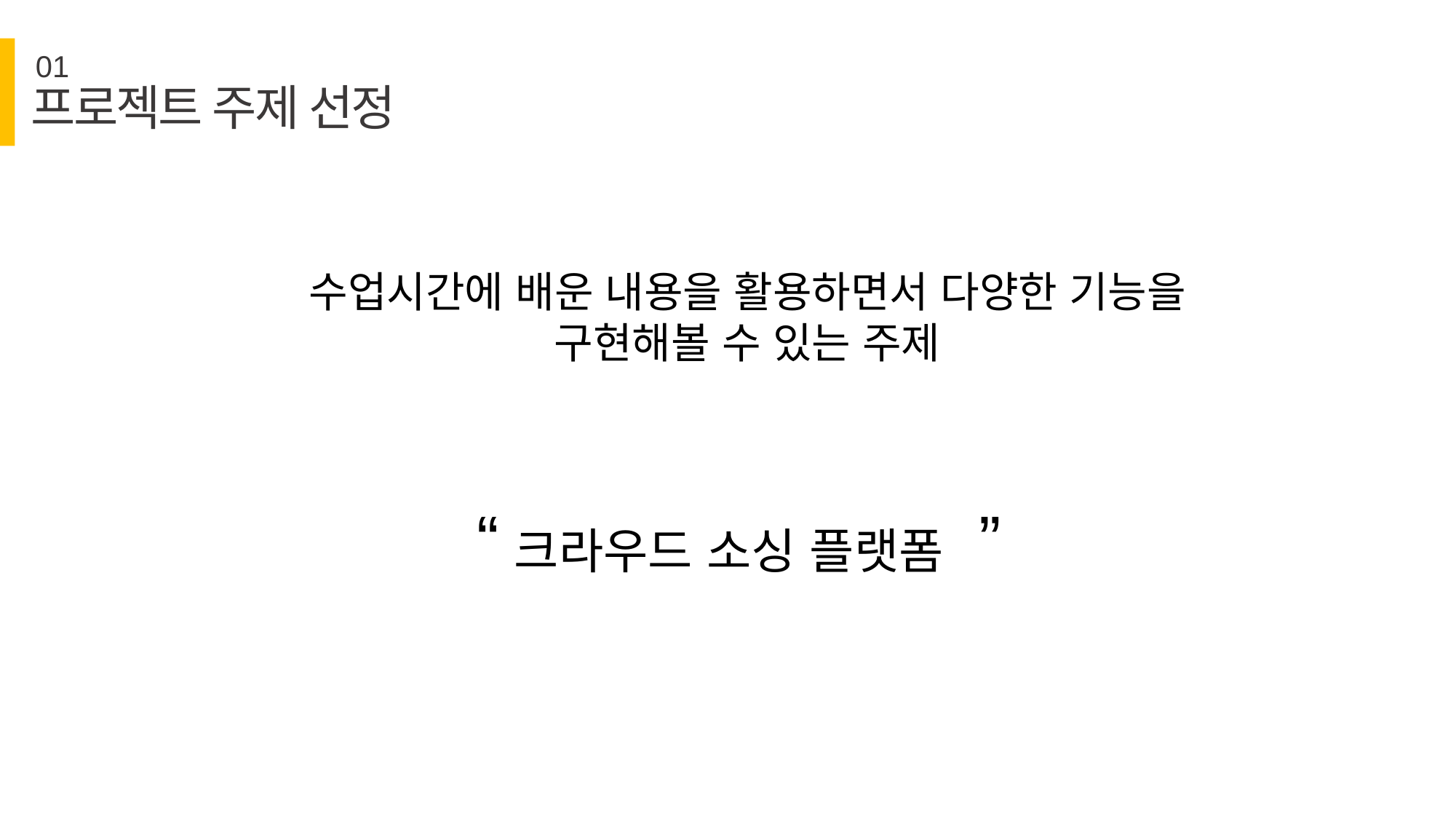

01
프로젝트 주제 선정
수업시간에 배운 내용을 활용하면서 다양한 기능을 구현해볼 수 있는 주제
”
“
크라우드 소싱 플랫폼